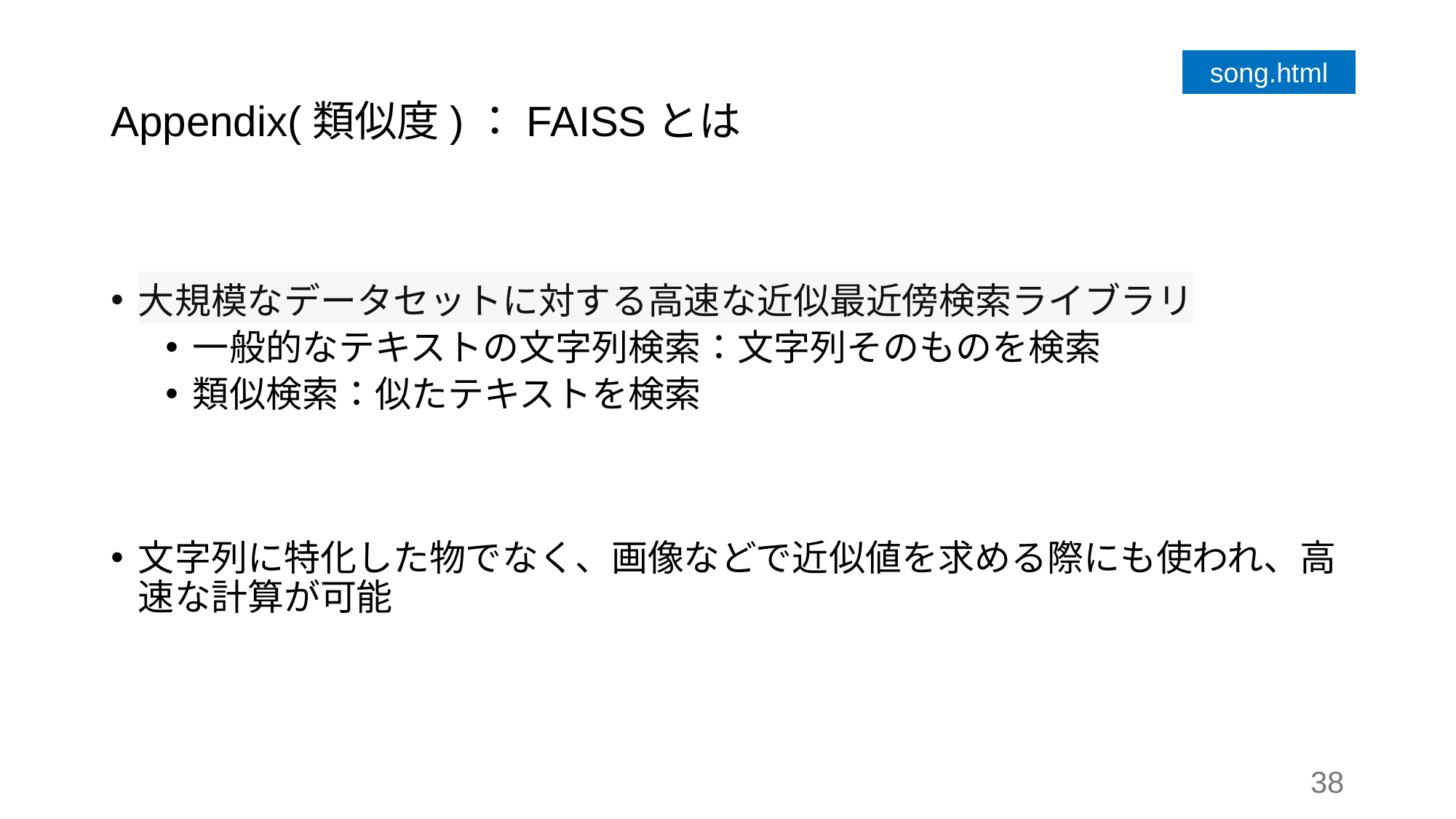

# Appendix(類似度)：FAISSとは
song.html

大規模なデータセットに対する高速な近似最近傍検索ライブラリ
一般的なテキストの文字列検索：文字列そのものを検索
類似検索：似たテキストを検索

文字列に特化した物でなく、画像などで近似値を求める際にも使われ、高速な計算が可能

38